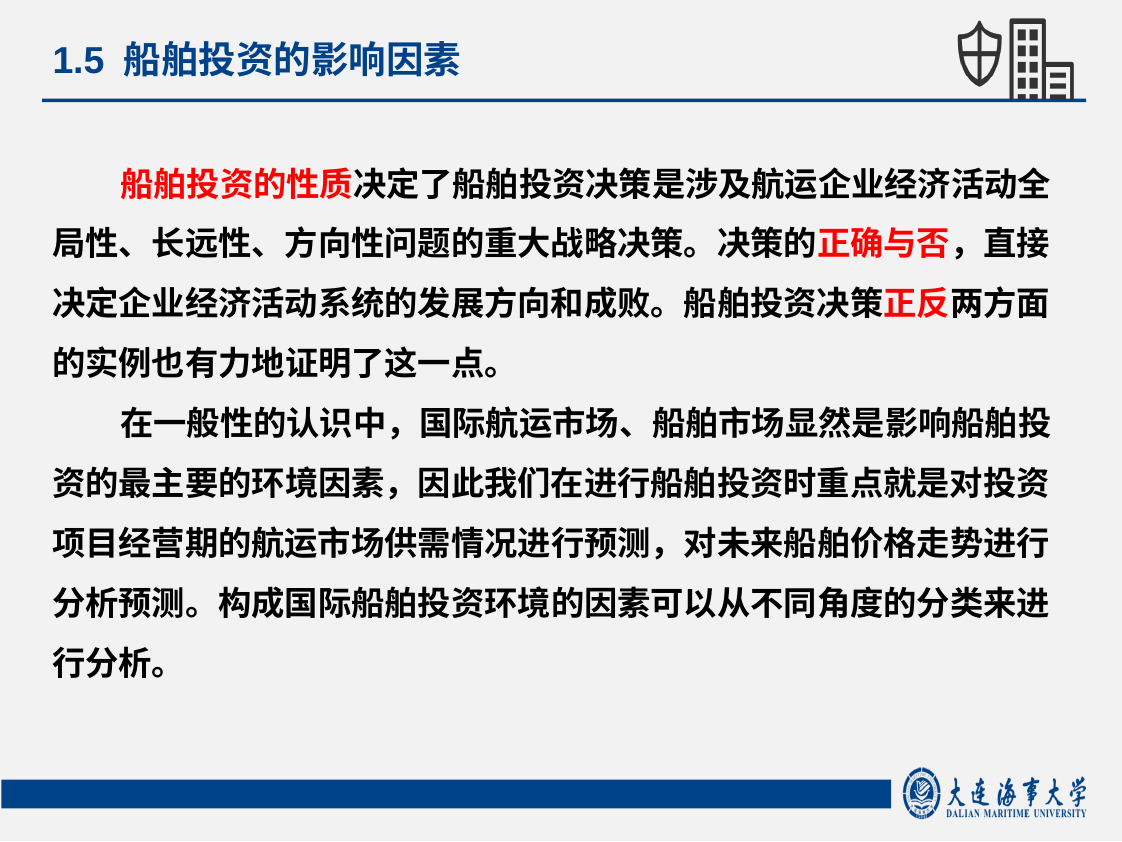

1.5 船舶投资的影响因素
        船舶投资的性质决定了船舶投资决策是涉及航运企业经济活动全局性、长远性、方向性问题的重大战略决策。决策的正确与否，直接决定企业经济活动系统的发展方向和成败。船舶投资决策正反两方面的实例也有力地证明了这一点。
        在一般性的认识中，国际航运市场、船舶市场显然是影响船舶投资的最主要的环境因素，因此我们在进行船舶投资时重点就是对投资项目经营期的航运市场供需情况进行预测，对未来船舶价格走势进行分析预测。构成国际船舶投资环境的因素可以从不同角度的分类来进行分析。